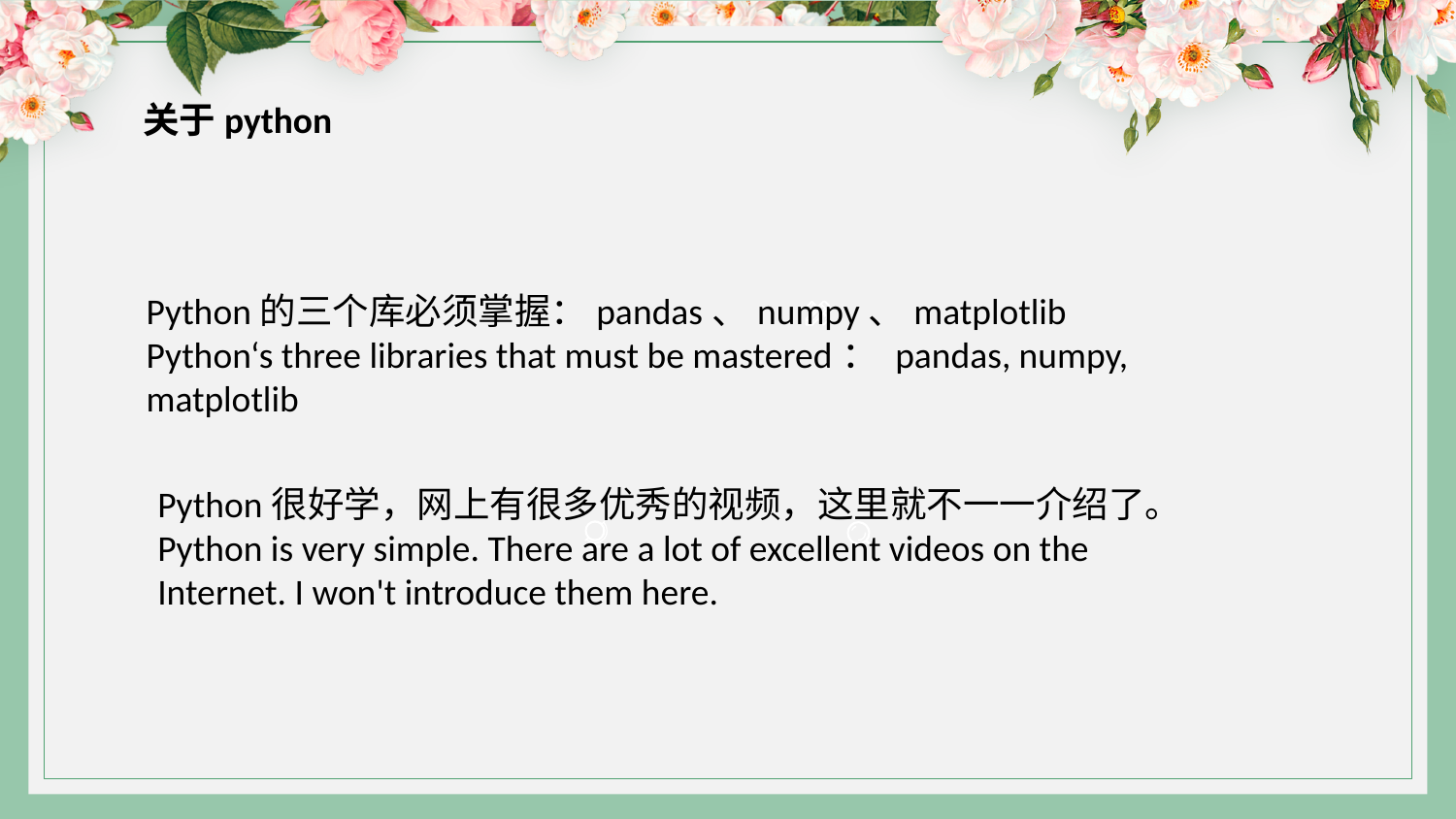

关于python

Python的三个库必须掌握：pandas、numpy、matplotlib
Python‘s three libraries that must be mastered： pandas, numpy, matplotlib

Python很好学，网上有很多优秀的视频，这里就不一一介绍了。
Python is very simple. There are a lot of excellent videos on the Internet. I won't introduce them here.